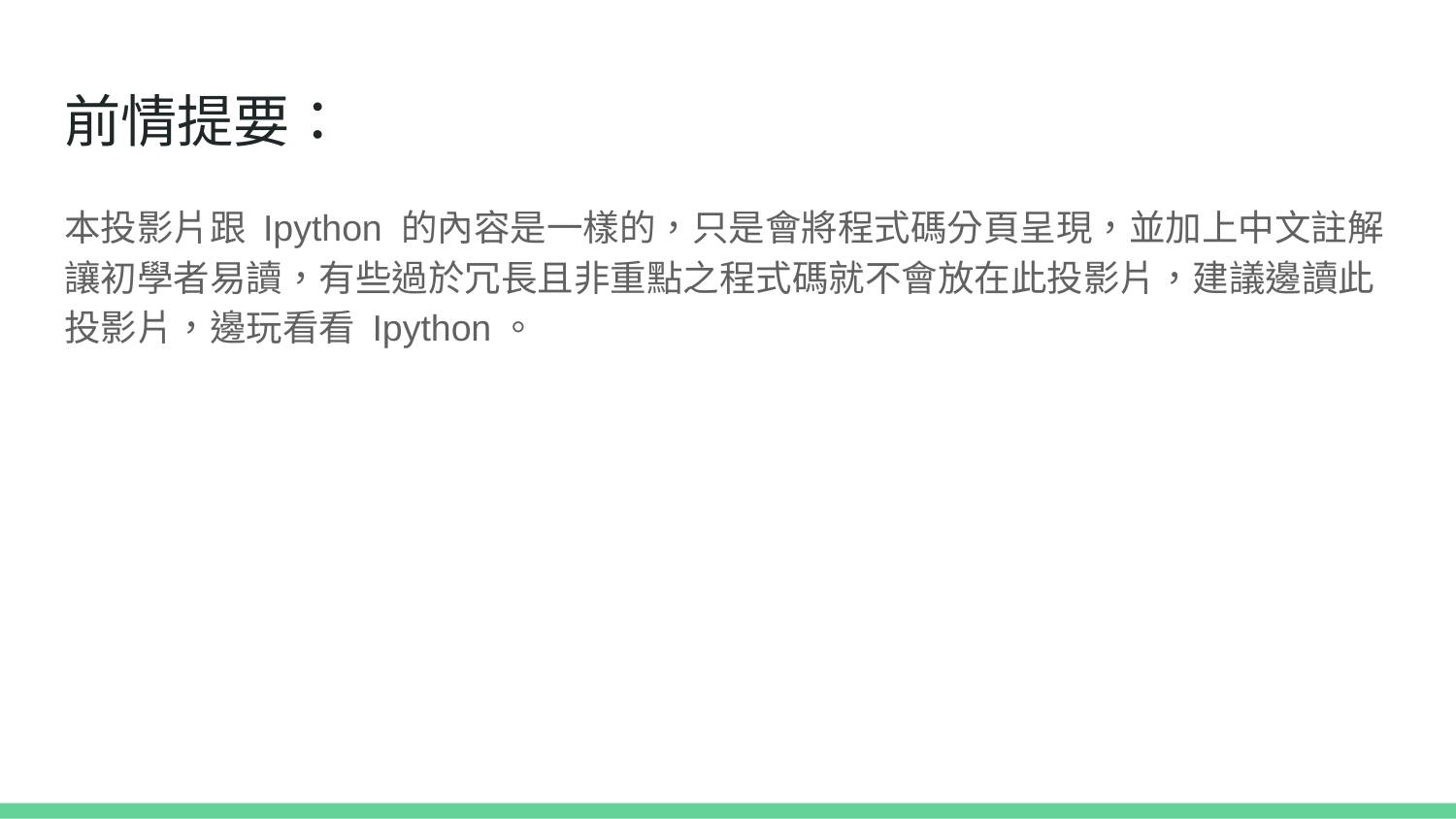

# 前情提要：
本投影片跟 Ipython 的內容是一樣的，只是會將程式碼分頁呈現，並加上中文註解讓初學者易讀，有些過於冗長且非重點之程式碼就不會放在此投影片，建議邊讀此投影片，邊玩看看 Ipython。